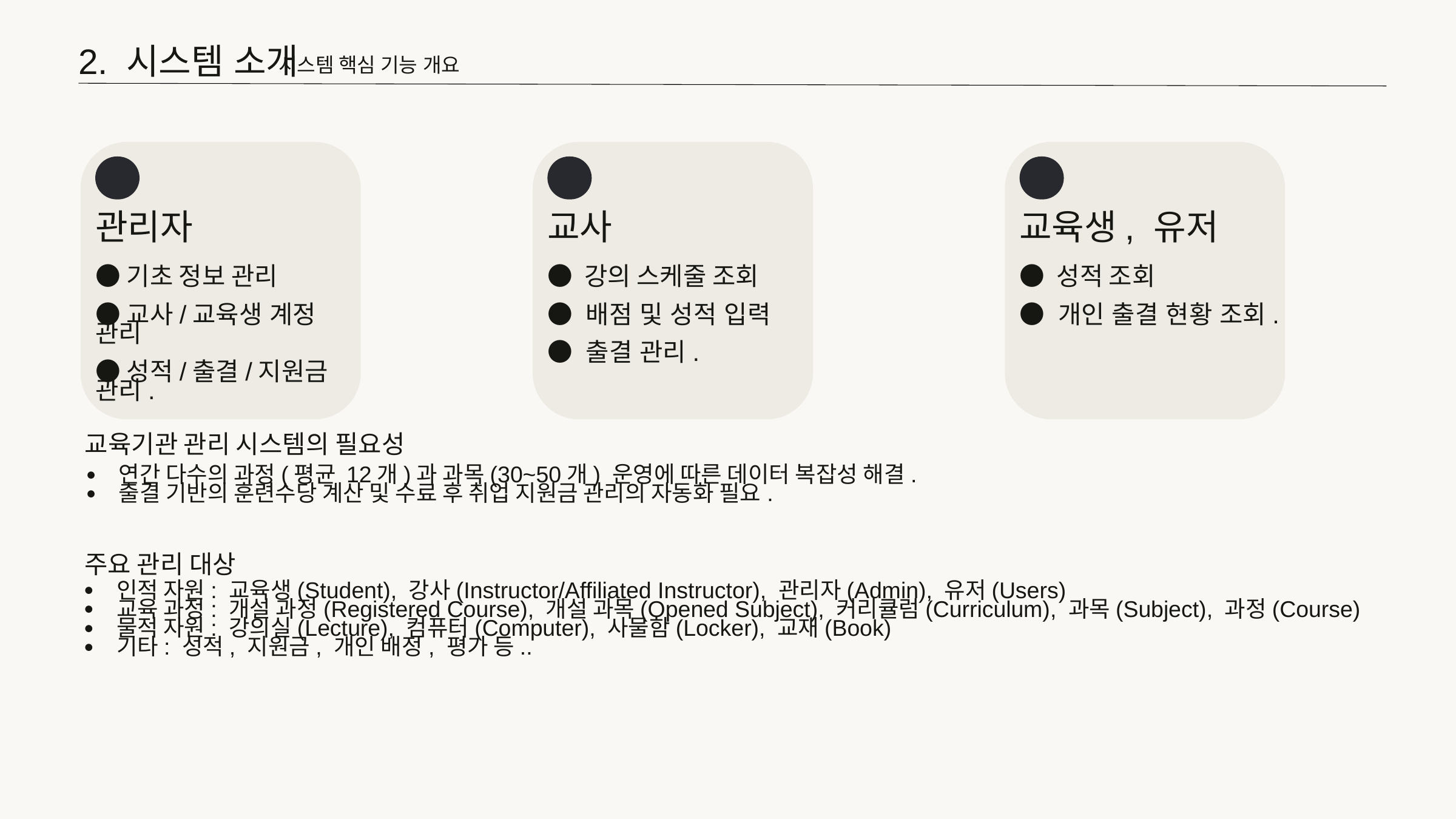

2. 시스템 소개

시스템 핵심 기능 개요

관리자
교사
교육생, 유저
●기초 정보 관리

●교사/교육생 계정 관리

●성적/출결/지원금 관리.
● 강의 스케줄 조회

● 배점 및 성적 입력

● 출결 관리.
● 성적 조회

● 개인 출결 현황 조회.
교육기관 관리 시스템의 필요성
연간 다수의 과정(평균 12개)과 과목(30~50개) 운영에 따른 데이터 복잡성 해결.
출결 기반의 훈련수당 계산 및 수료 후 취업 지원금 관리의 자동화 필요.
주요 관리 대상
인적 자원: 교육생(Student), 강사(Instructor/Affiliated Instructor), 관리자(Admin), 유저(Users)
교육 과정: 개설 과정(Registered Course), 개설 과목(Opened Subject), 커리큘럼(Curriculum), 과목(Subject), 과정(Course)
물적 자원: 강의실(Lecture), 컴퓨터(Computer), 사물함(Locker), 교재(Book)
기타: 성적, 지원금, 개인 배정, 평가 등..